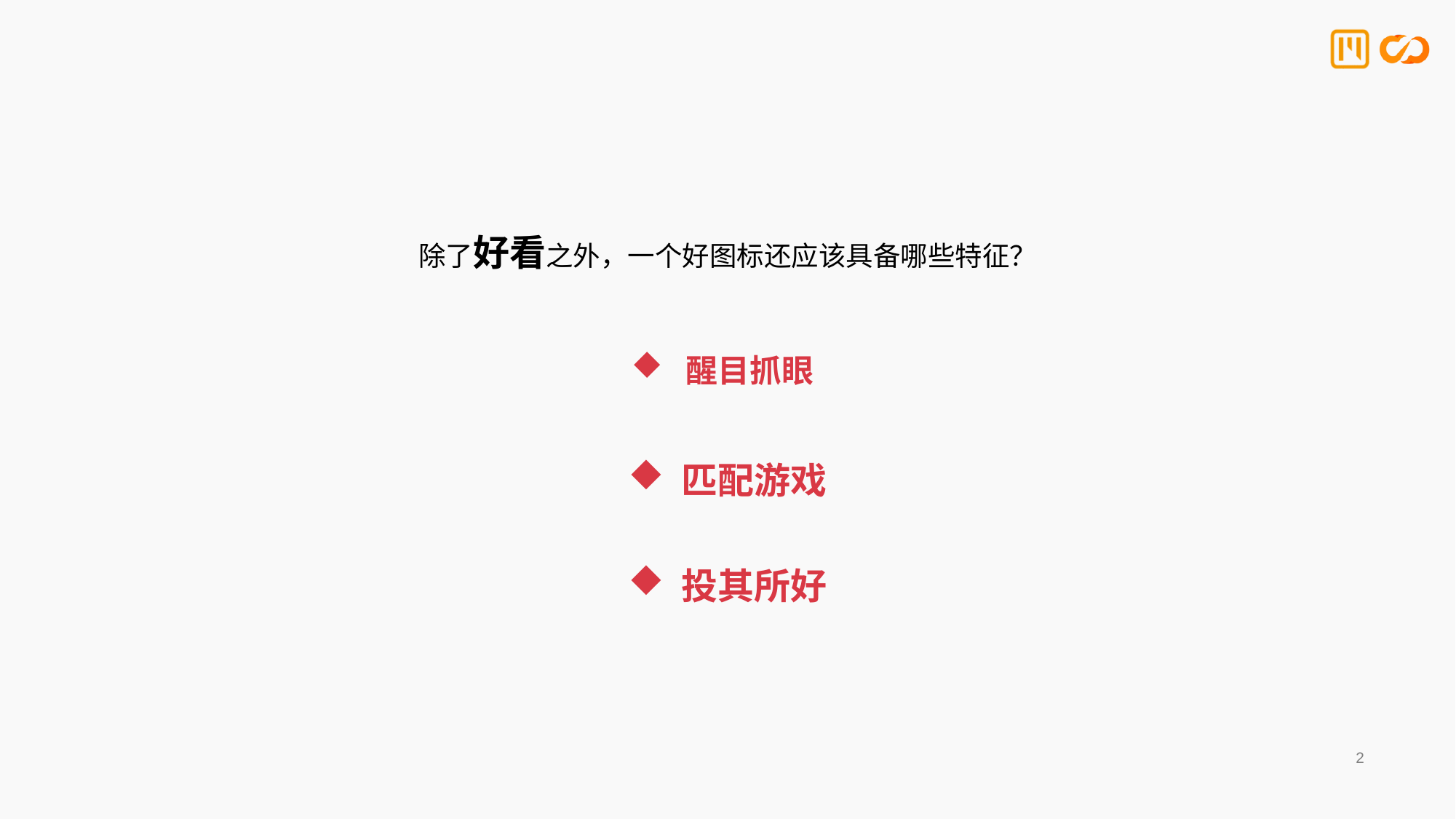

除了好看之外，一个好图标还应该具备哪些特征？
 醒目抓眼
 匹配游戏
 投其所好
2